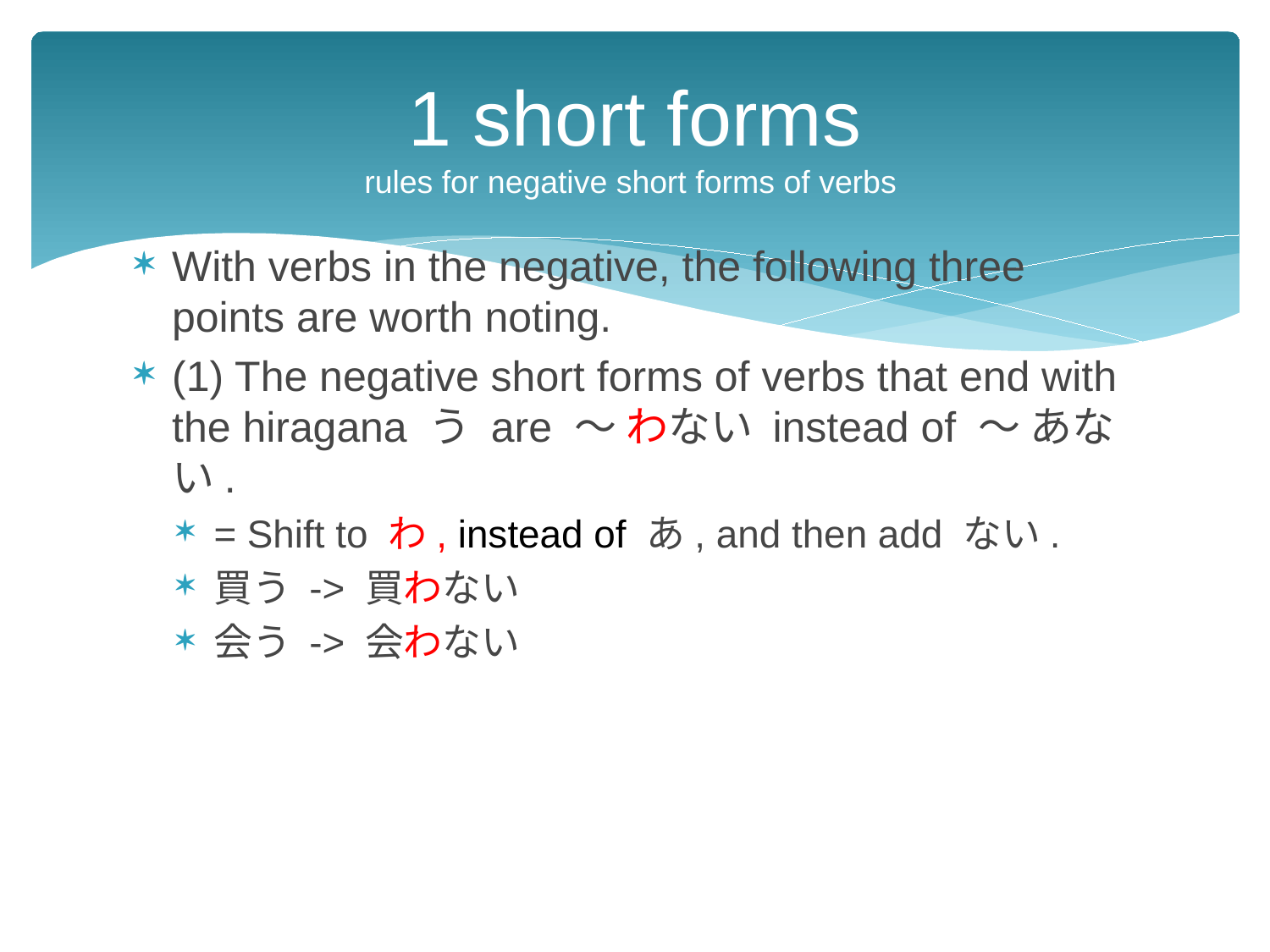

# 1 short forms rules for negative short forms of verbs
With verbs in the negative, the following three points are worth noting.
(1) The negative short forms of verbs that end with the hiragana う are 〜 わない instead of 〜 あない.
= Shift to わ, instead of あ, and then add ない.
買う -> 買わない
会う -> 会わない